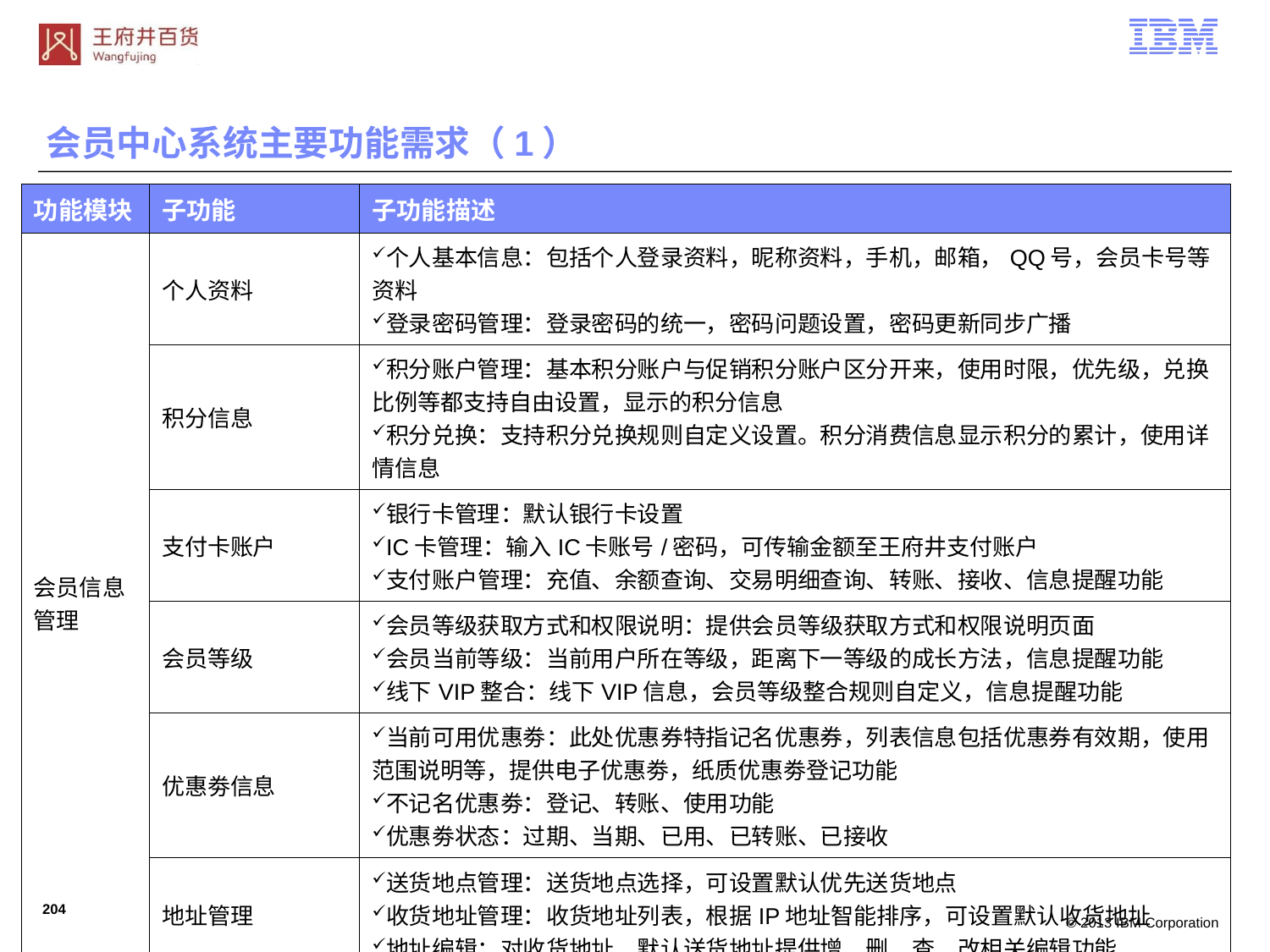

会员中心系统主要功能需求（1）
| 功能模块 | 子功能 | 子功能描述 |
| --- | --- | --- |
| 会员信息管理 | 个人资料 | 个人基本信息：包括个人登录资料，昵称资料，手机，邮箱，QQ号，会员卡号等资料 登录密码管理：登录密码的统一，密码问题设置，密码更新同步广播 |
|  | 积分信息 | 积分账户管理：基本积分账户与促销积分账户区分开来，使用时限，优先级，兑换比例等都支持自由设置，显示的积分信息 积分兑换：支持积分兑换规则自定义设置。积分消费信息显示积分的累计，使用详情信息 |
|  | 支付卡账户 | 银行卡管理：默认银行卡设置 IC卡管理：输入IC卡账号/密码，可传输金额至王府井支付账户 支付账户管理：充值、余额查询、交易明细查询、转账、接收、信息提醒功能 |
|  | 会员等级 | 会员等级获取方式和权限说明：提供会员等级获取方式和权限说明页面 会员当前等级：当前用户所在等级，距离下一等级的成长方法，信息提醒功能 线下VIP整合：线下VIP信息，会员等级整合规则自定义，信息提醒功能 |
|  | 优惠劵信息 | 当前可用优惠劵：此处优惠券特指记名优惠券，列表信息包括优惠券有效期，使用范围说明等，提供电子优惠劵，纸质优惠劵登记功能 不记名优惠劵：登记、转账、使用功能 优惠劵状态：过期、当期、已用、已转账、已接收 |
|  | 地址管理 | 送货地点管理：送货地点选择，可设置默认优先送货地点 收货地址管理：收货地址列表，根据IP地址智能排序，可设置默认收货地址 地址编辑：对收货地址、默认送货地址提供增、删、查、改相关编辑功能 |
204